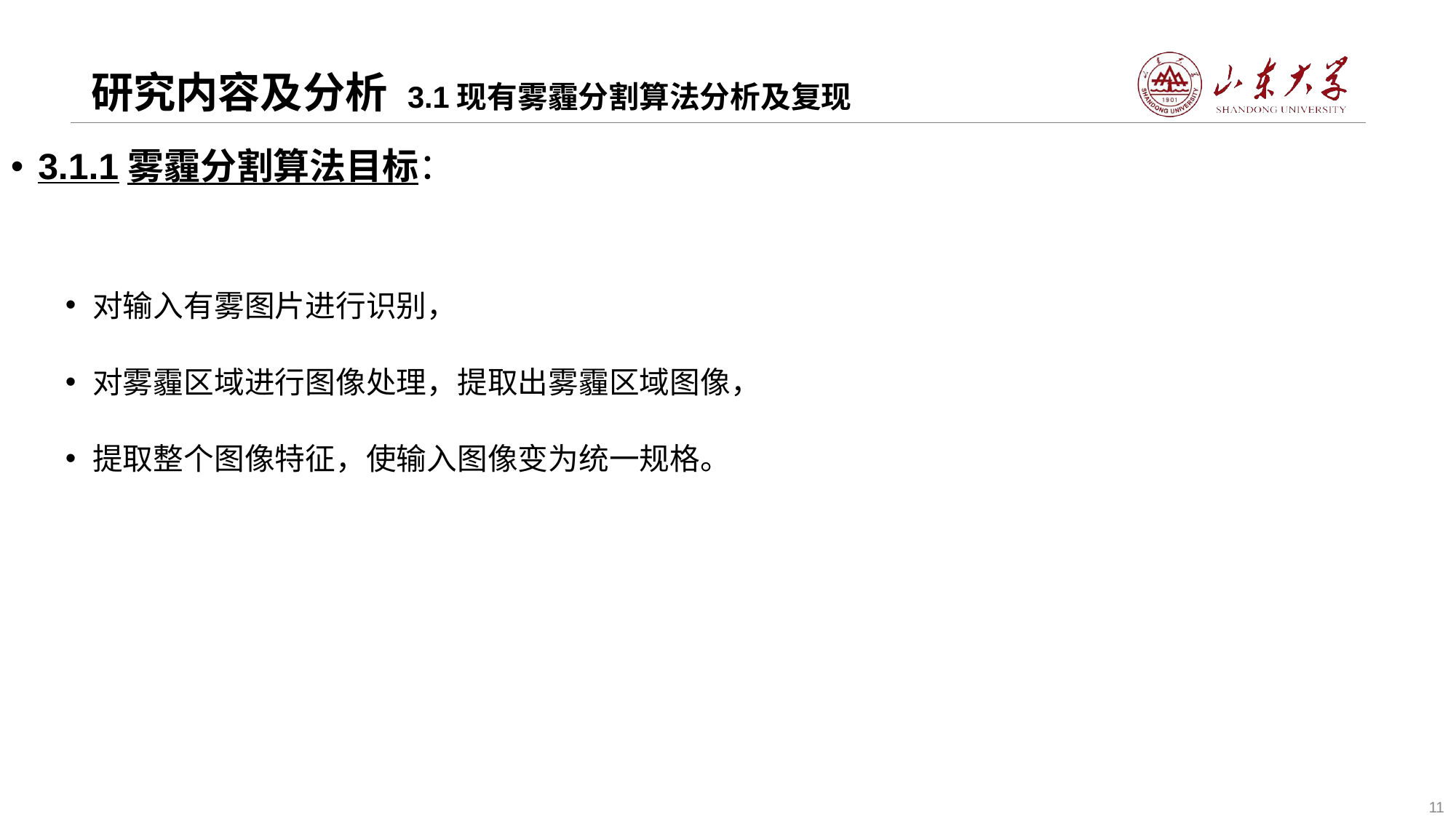

# 研究内容及分析 3.1现有雾霾分割算法分析及复现
3.1.1雾霾分割算法目标：

对输入有雾图片进行识别，
对雾霾区域进行图像处理，提取出雾霾区域图像，
提取整个图像特征，使输入图像变为统一规格。

11